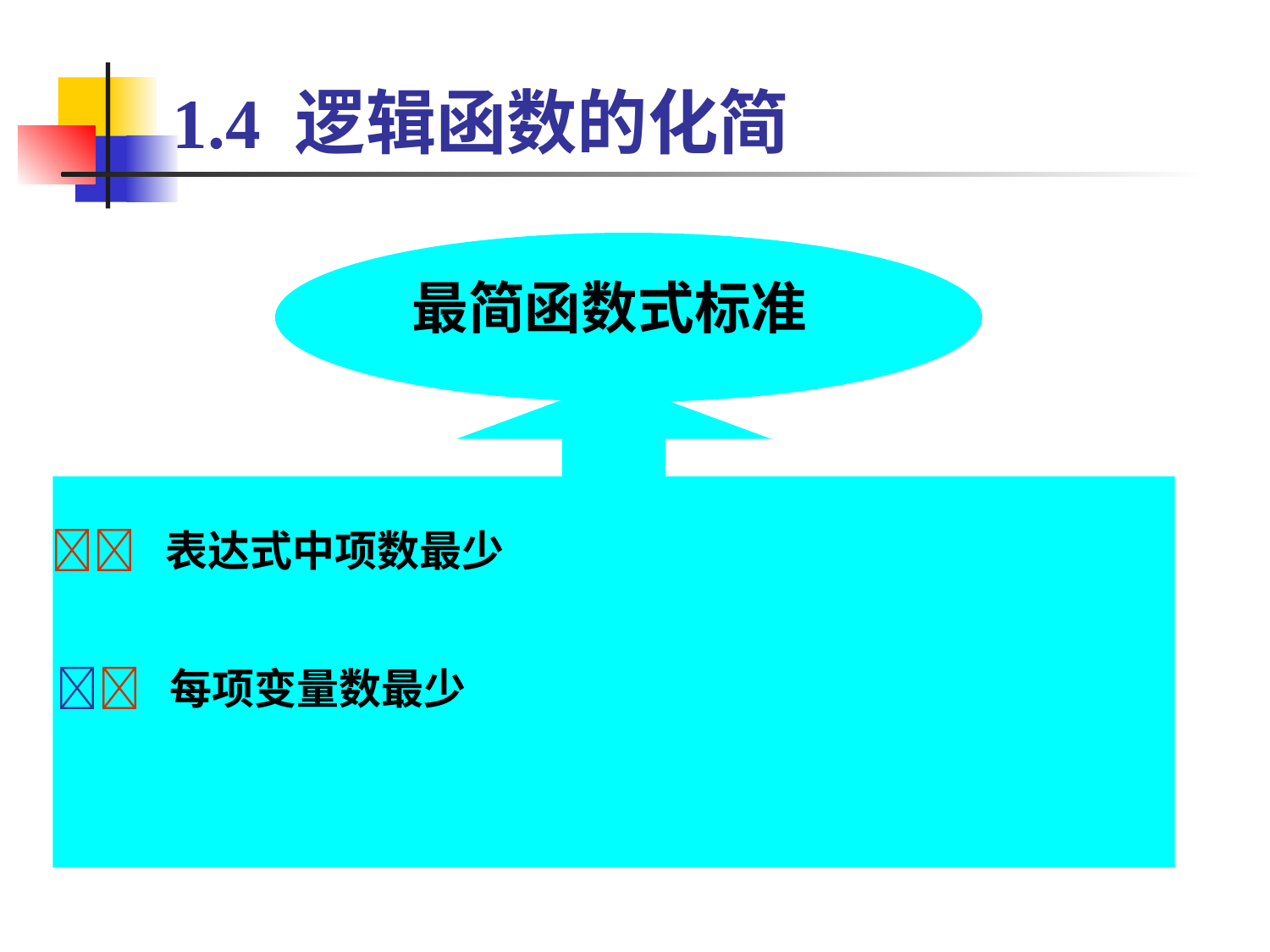

# 1.4 逻辑函数的化简

最简函数式标准

 •  表达式中项数最少
 •  每项变量数最少